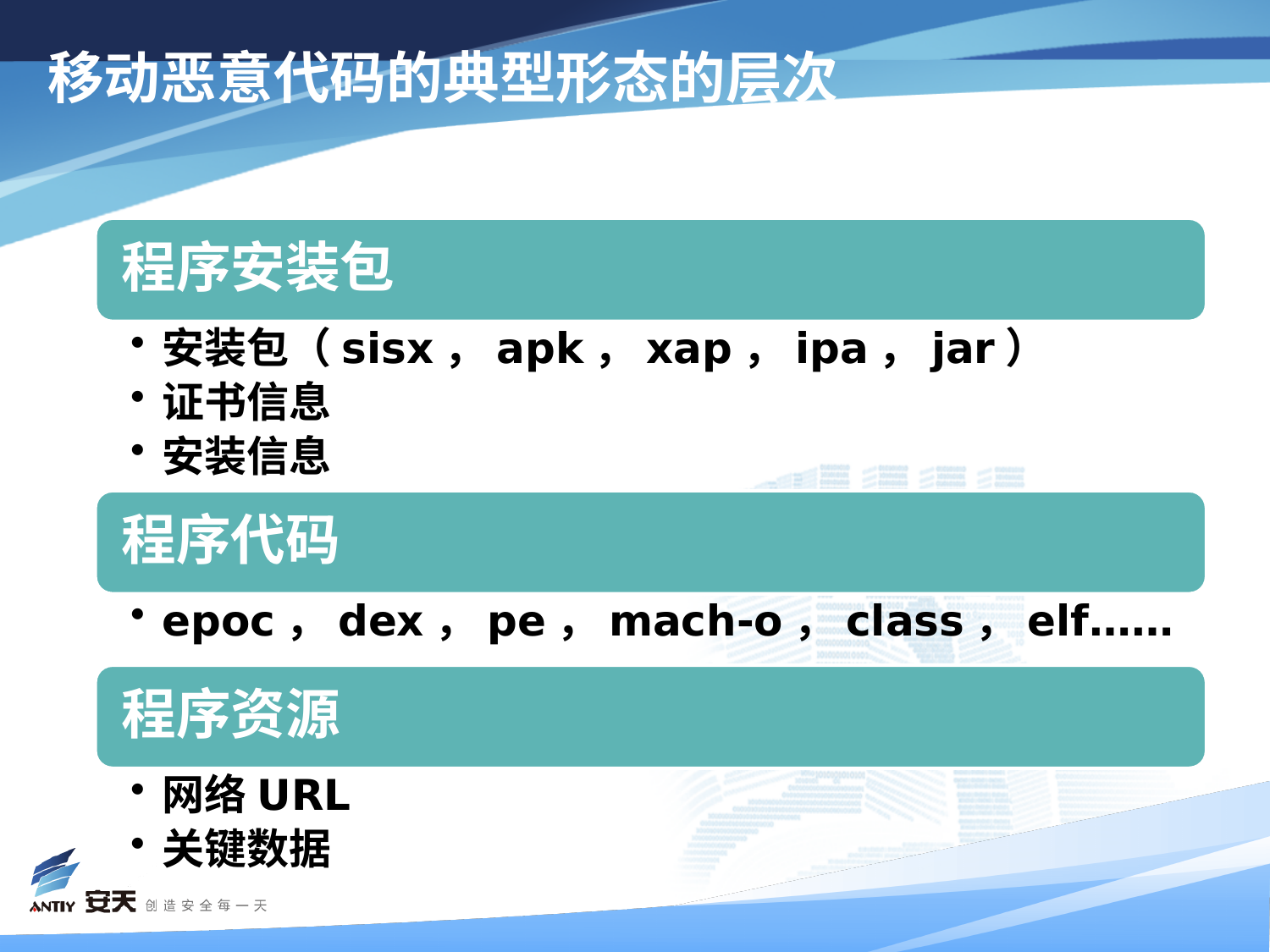

# 移动恶意代码的典型形态的层次
程序安装包
安装包（sisx，apk，xap，ipa，jar）
证书信息
安装信息
程序代码
epoc，dex，pe，mach-o，class，elf……
程序资源
网络URL
关键数据